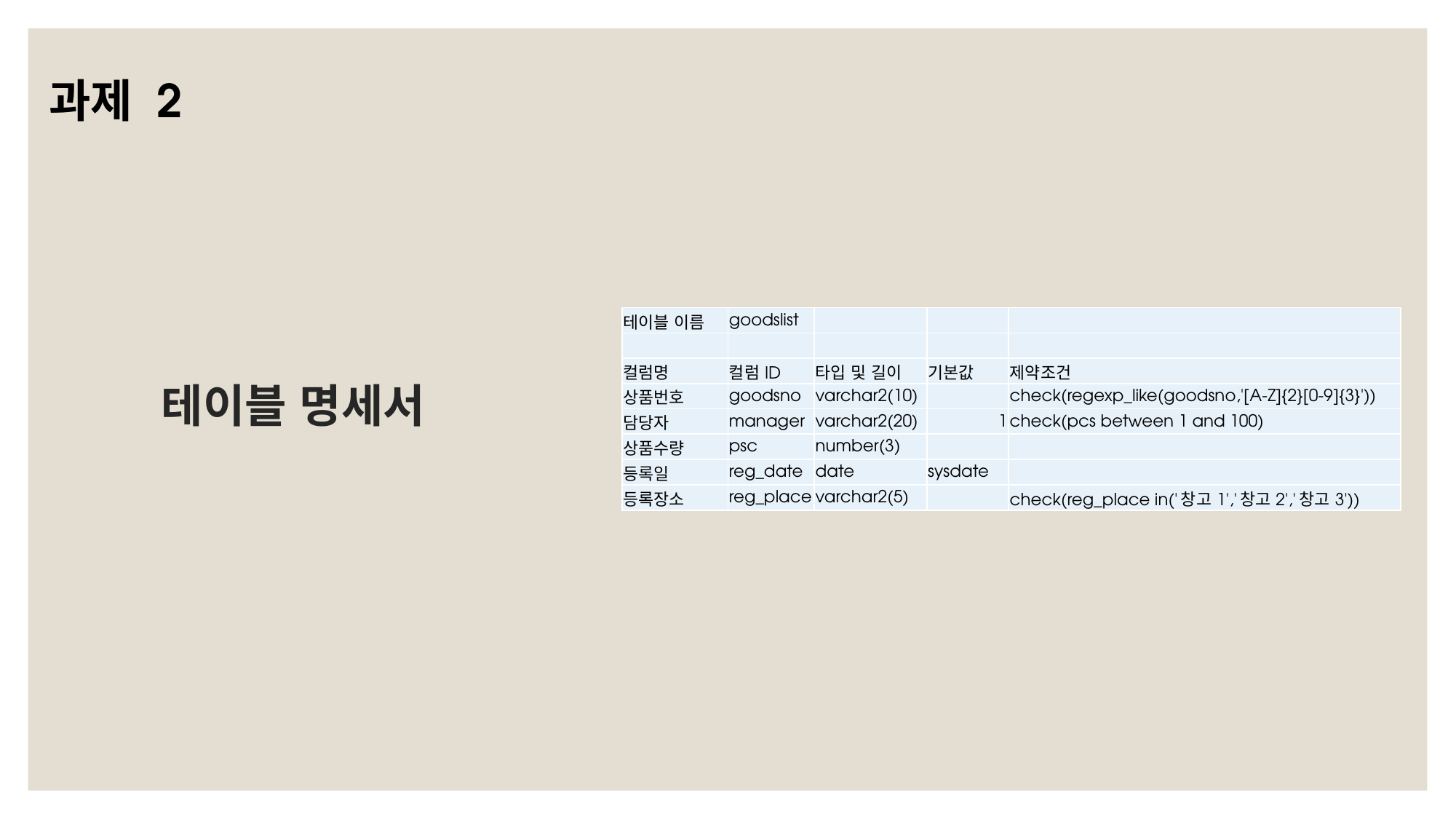

과제 2
테이블 명세서
| 테이블 이름 | goodslist |  |  |  |
| --- | --- | --- | --- | --- |
|  |  |  |  |  |
| 컬럼명 | 컬럼ID | 타입 및 길이 | 기본값 | 제약조건 |
| 상품번호 | goodsno | varchar2(10) |  | check(regexp\_like(goodsno,'[A-Z]{2}[0-9]{3}')) |
| 담당자 | manager | varchar2(20) | 1 | check(pcs between 1 and 100) |
| 상품수량 | psc | number(3) |  |  |
| 등록일 | reg\_date | date | sysdate |  |
| 등록장소 | reg\_place | varchar2(5) |  | check(reg\_place in('창고1','창고2','창고3')) |